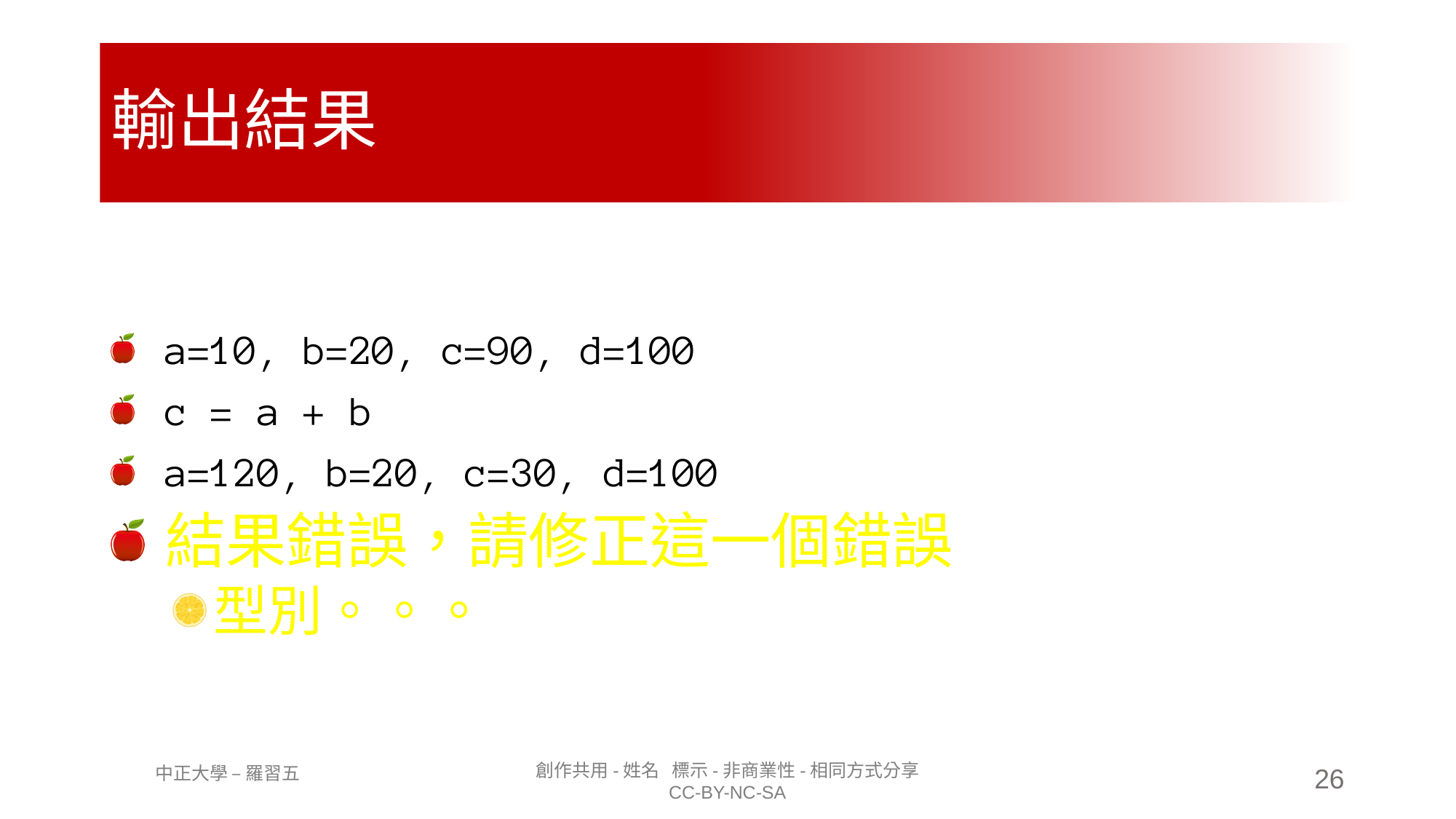

# 輸出結果
a=10, b=20, c=90, d=100
c = a + b
a=120, b=20, c=30, d=100
結果錯誤，請修正這一個錯誤
型別。。。